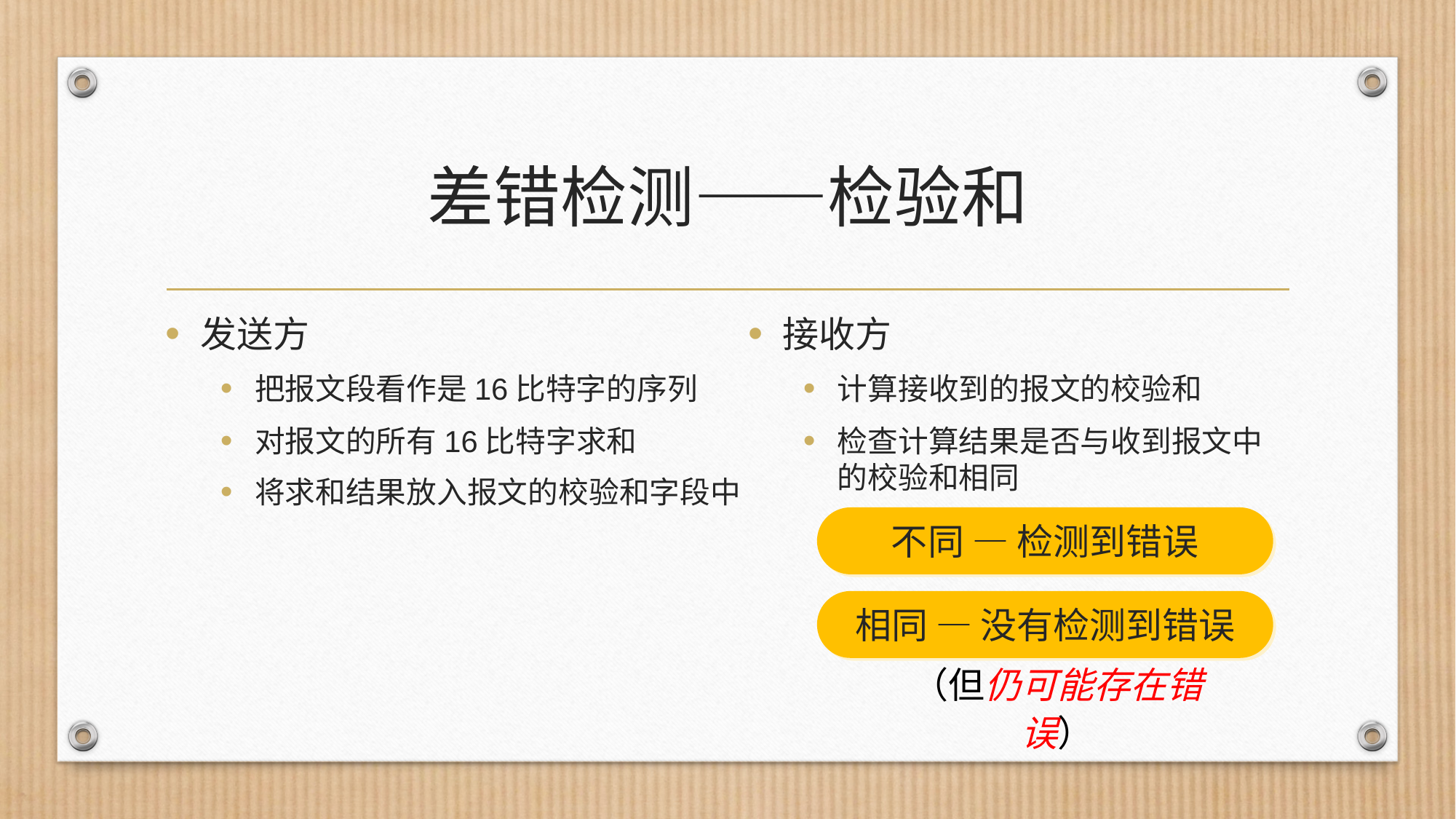

# 差错检测——检验和
发送方
把报文段看作是16比特字的序列
对报文的所有16比特字求和
将求和结果放入报文的校验和字段中

接收方
计算接收到的报文的校验和
检查计算结果是否与收到报文中的校验和相同

不同 — 检测到错误
相同 — 没有检测到错误
（但仍可能存在错误）